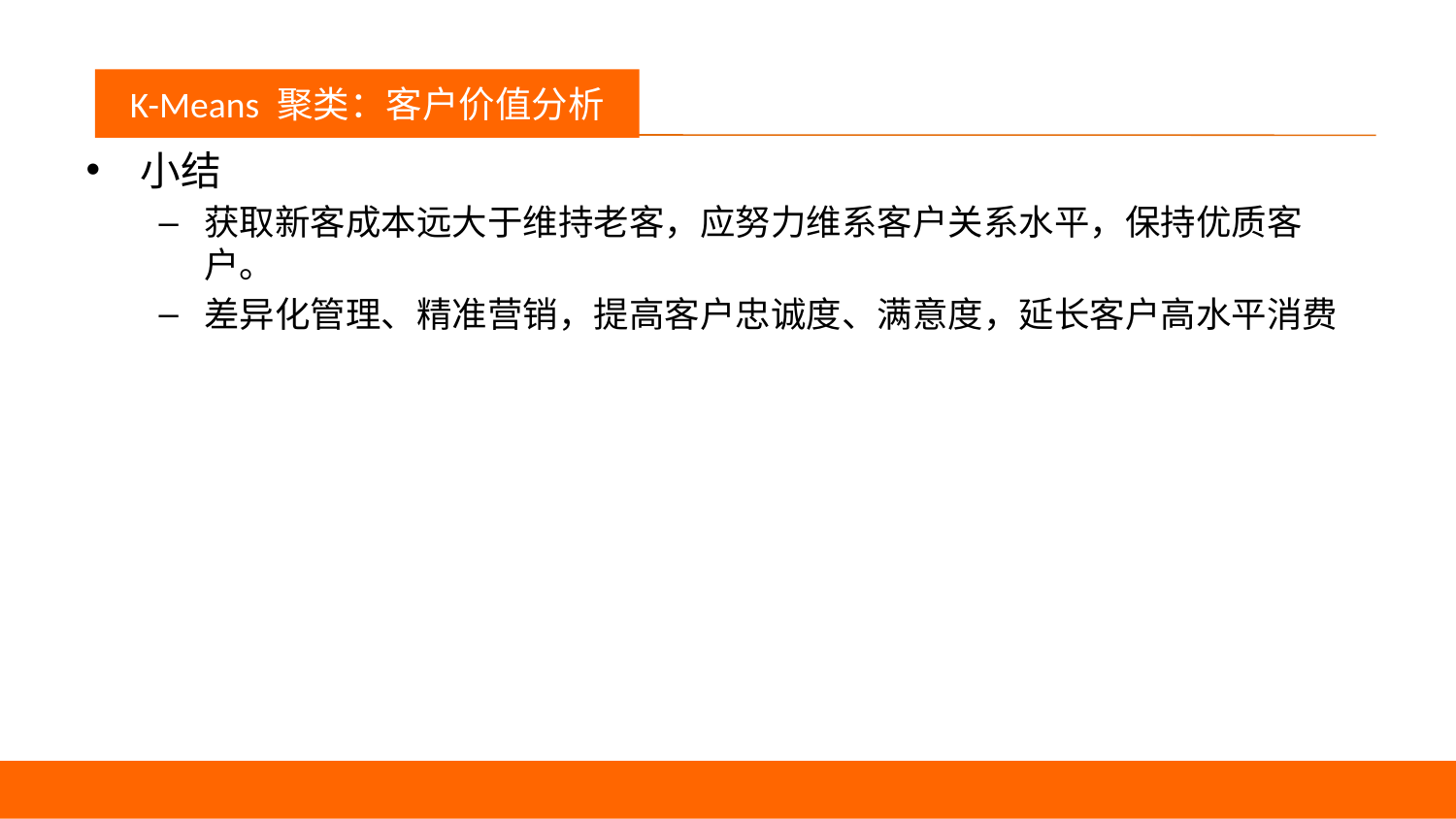

议程

K-Means 聚类：客户价值分析
小结
获取新客成本远大于维持老客，应努力维系客户关系水平，保持优质客户。
差异化管理、精准营销，提高客户忠诚度、满意度，延长客户高水平消费